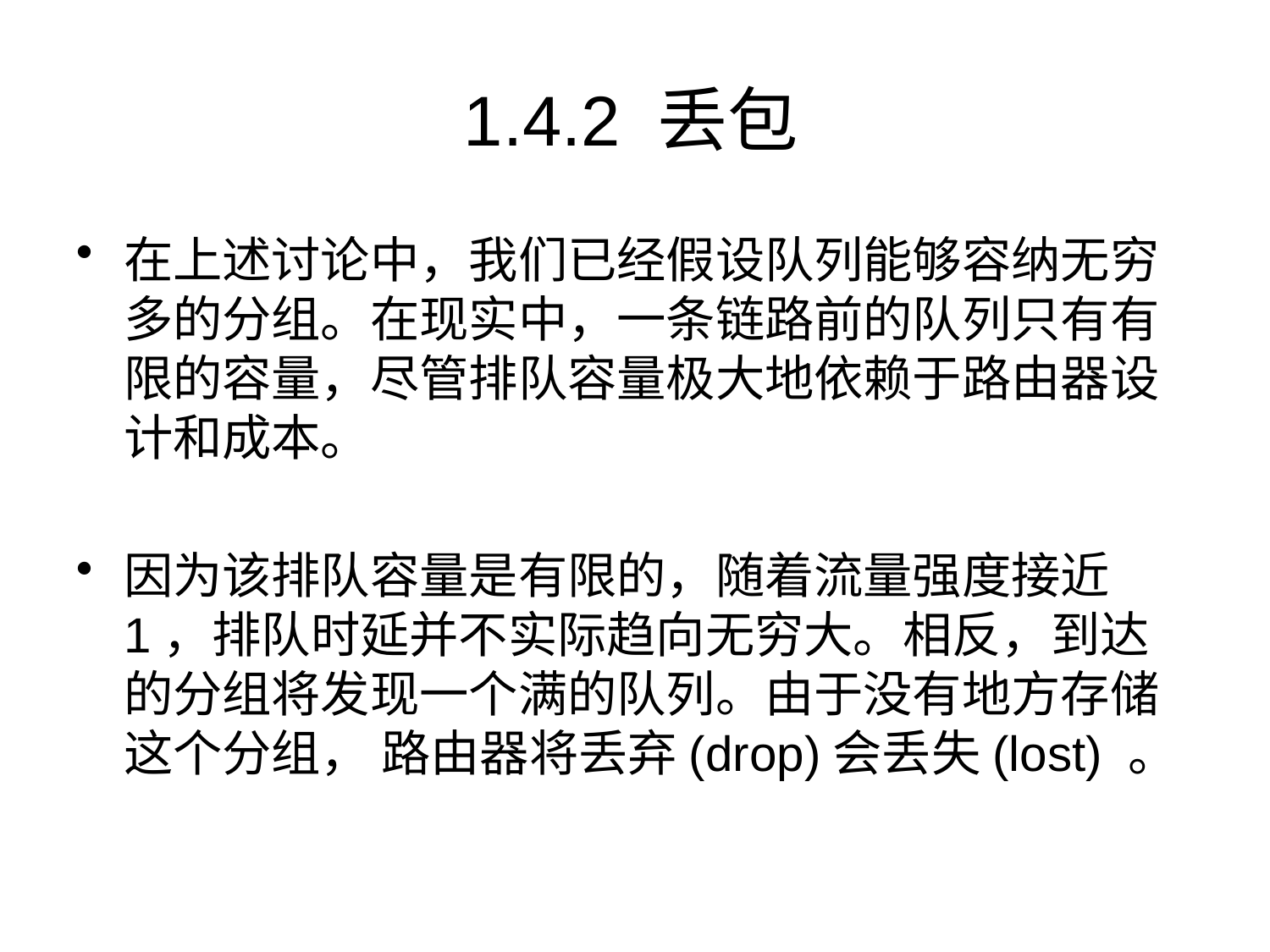

# 1.4.2 丢包
在上述讨论中，我们已经假设队列能够容纳无穷多的分组。在现实中，一条链路前的队列只有有限的容量，尽管排队容量极大地依赖于路由器设计和成本。

因为该排队容量是有限的，随着流量强度接近1，排队时延并不实际趋向无穷大。相反，到达的分组将发现一个满的队列。由于没有地方存储这个分组， 路由器将丢弃(drop)会丢失(lost) 。